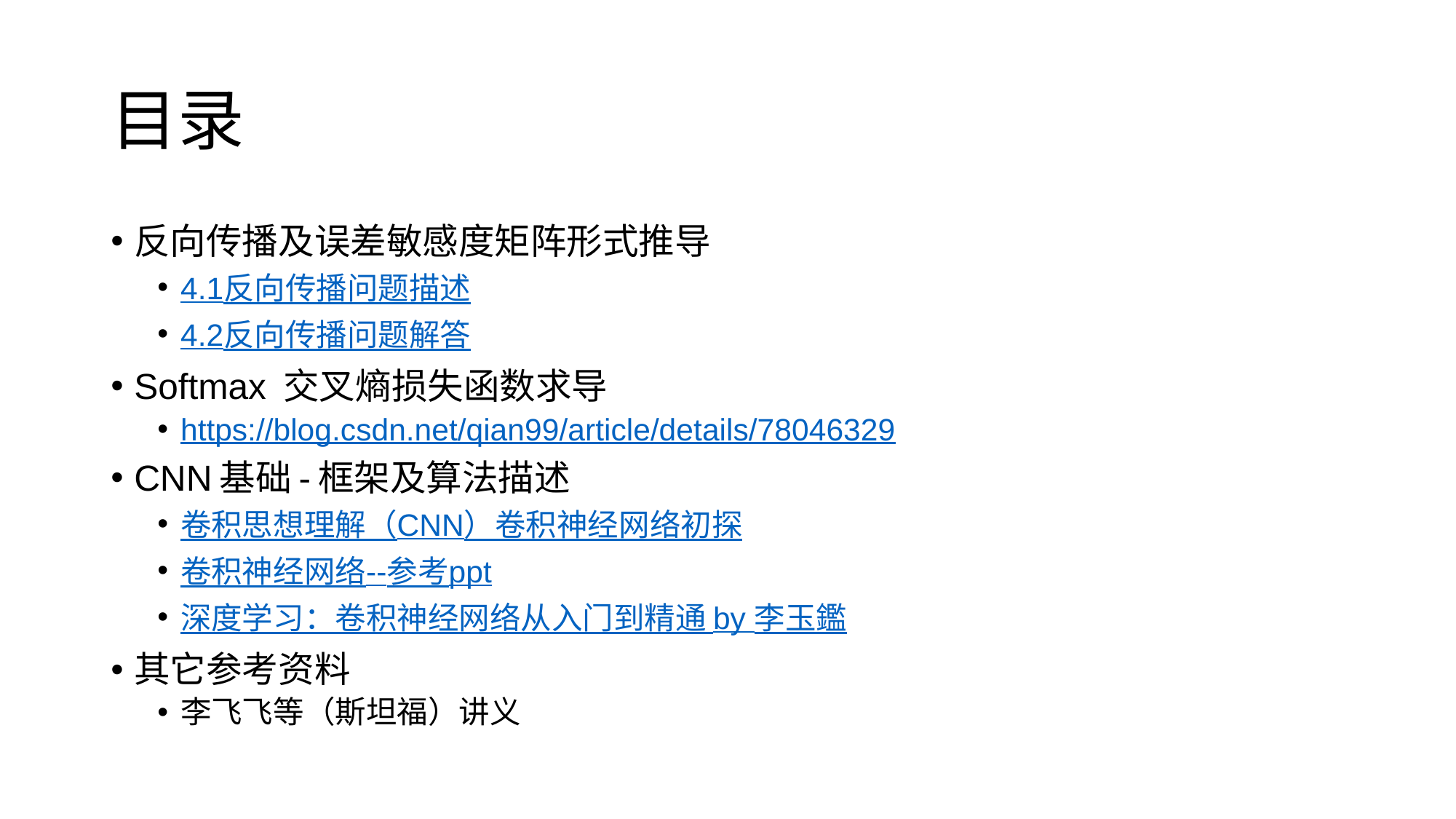

# 目录
反向传播及误差敏感度矩阵形式推导
4.1反向传播问题描述
4.2反向传播问题解答
Softmax 交叉熵损失函数求导
https://blog.csdn.net/qian99/article/details/78046329
CNN基础-框架及算法描述
卷积思想理解（CNN）卷积神经网络初探
卷积神经网络--参考ppt
深度学习：卷积神经网络从入门到精通 by 李玉鑑
其它参考资料
李飞飞等（斯坦福）讲义